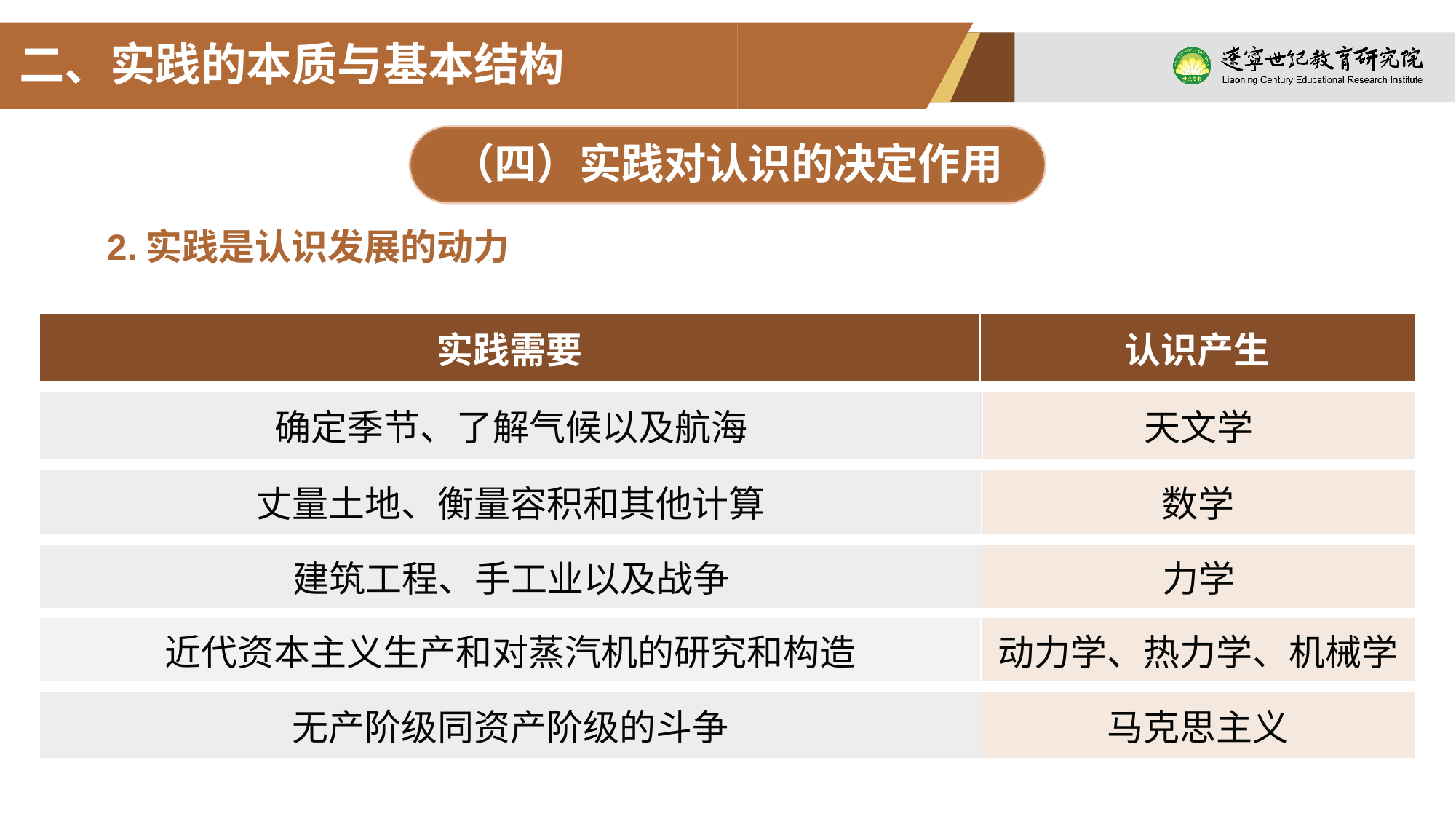

二、实践的本质与基本结构
（四）实践对认识的决定作用
2.实践是认识发展的动力
| 实践需要 | 认识产生 |
| --- | --- |
| 确定季节、了解气候以及航海 | 天文学 |
| --- | --- |
| 丈量土地、衡量容积和其他计算 | 数学 |
| --- | --- |
| 建筑工程、手工业以及战争 | 力学 |
| --- | --- |
| 近代资本主义生产和对蒸汽机的研究和构造 | 动力学、热力学、机械学 |
| --- | --- |
| 无产阶级同资产阶级的斗争 | 马克思主义 |
| --- | --- |